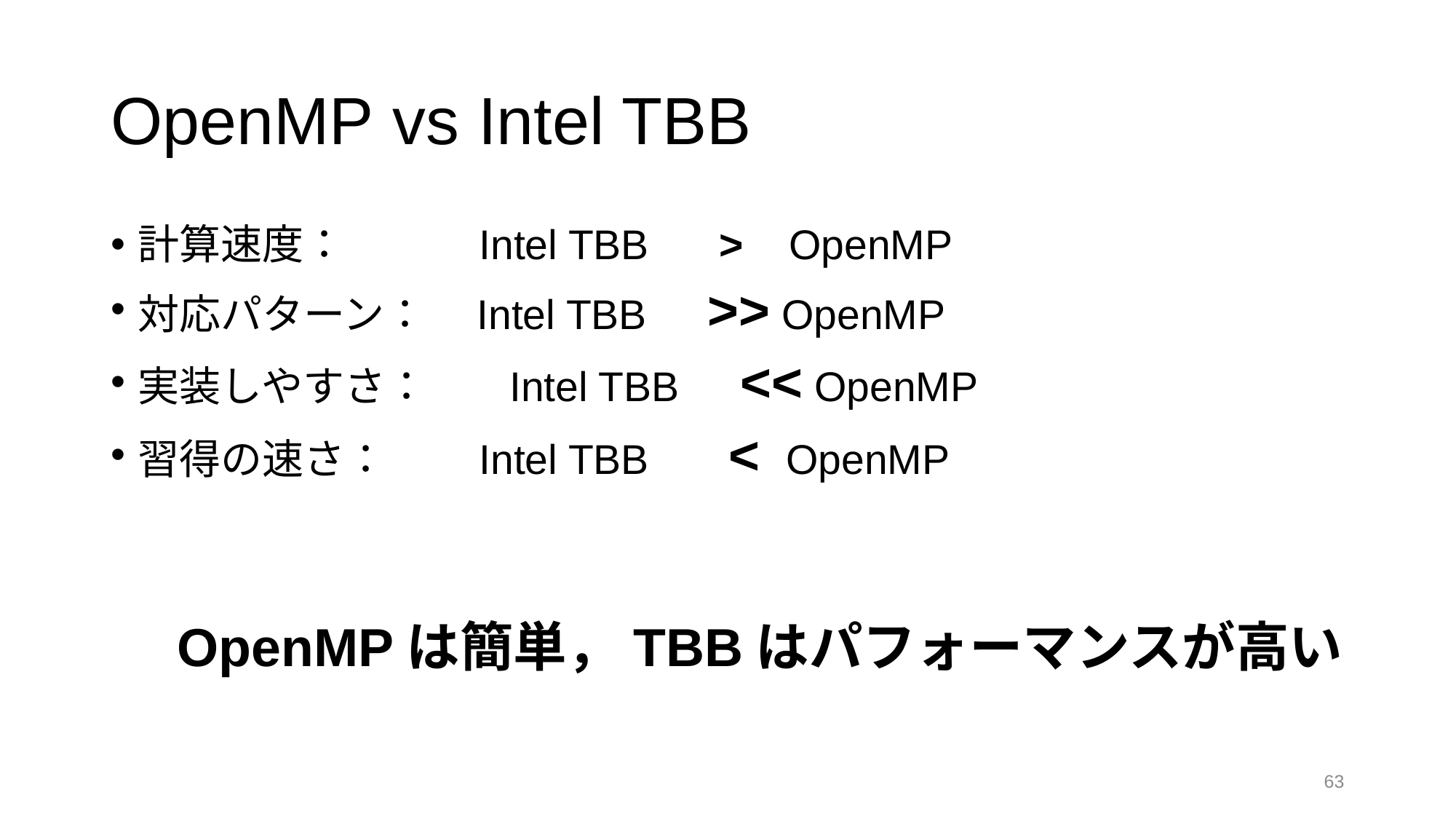

# OpenMP vs Intel TBB
計算速度：　　　Intel TBB　 >    OpenMP
対応パターン：　Intel TBB　>> OpenMP
実装しやすさ：	　Intel TBB　<< OpenMP
習得の速さ：　　Intel TBB　  <  OpenMP

　OpenMPは簡単，TBBはパフォーマンスが高い
63